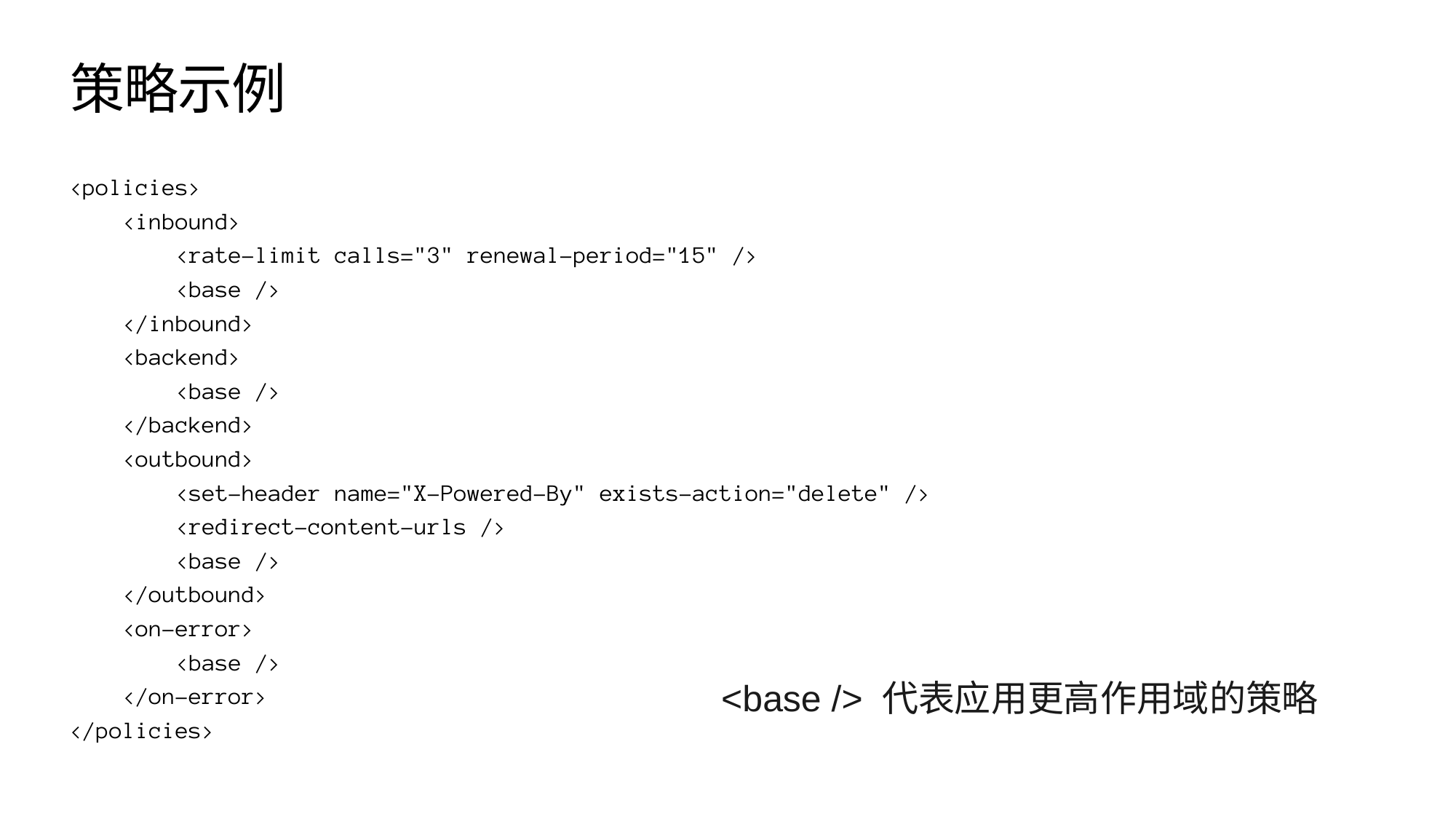

# 策略示例
<policies>
    <inbound>
        <rate-limit calls="3" renewal-period="15" />
        <base />
    </inbound>
    <backend>
        <base />
    </backend>
    <outbound>
        <set-header name="X-Powered-By" exists-action="delete" />
        <redirect-content-urls />
        <base />
    </outbound>
    <on-error>
        <base />
    </on-error>
</policies>
<base /> 代表应用更高作用域的策略